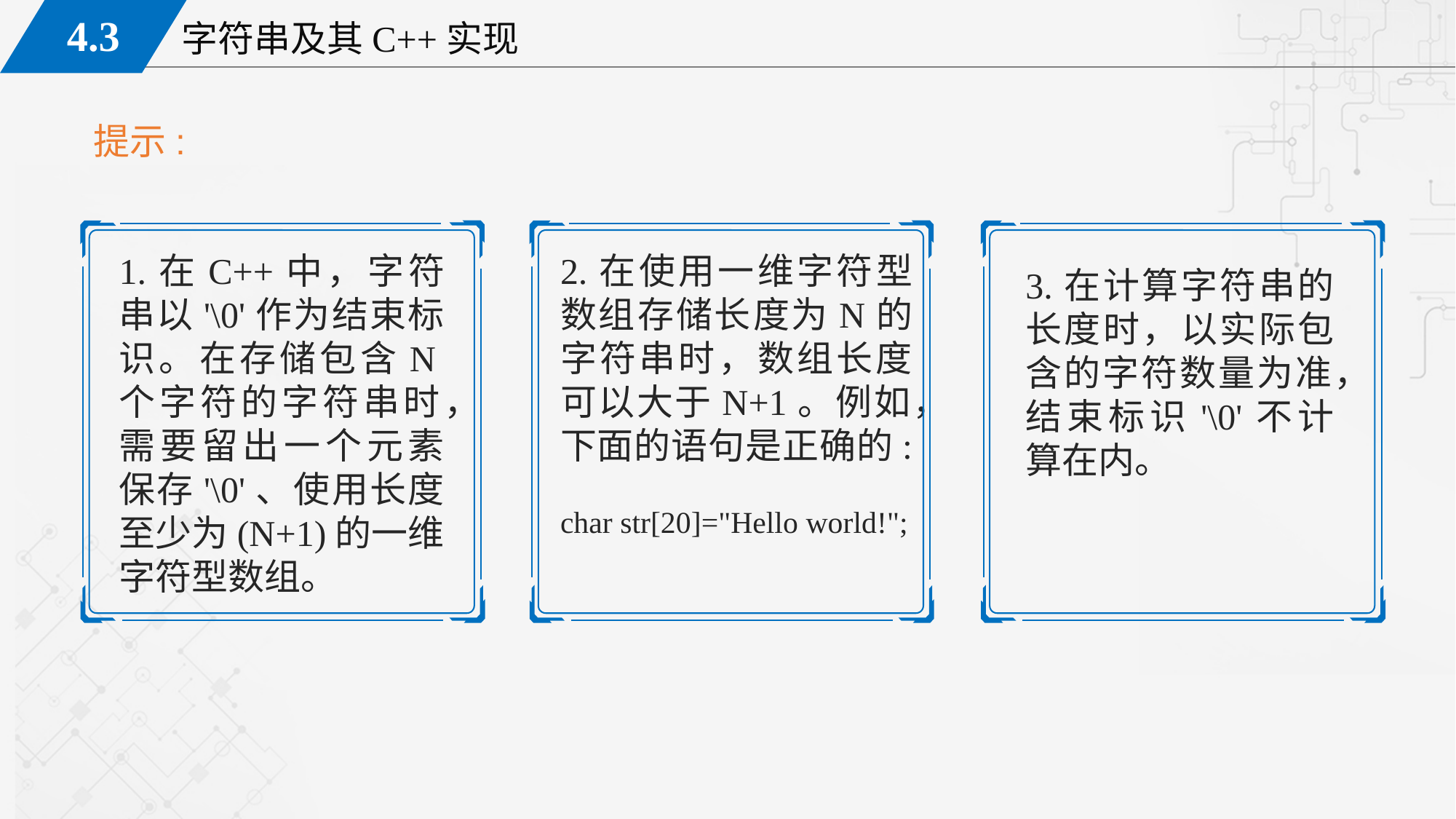

提示:

1.在C++中，字符串以'\0'作为结束标识。在存储包含N个字符的字符串时，需要留出一个元素保存'\0'、使用长度至少为(N+1)的一维字符型数组。
2.在使用一维字符型数组存储长度为N的字符串时，数组长度可以大于N+1。例如，下面的语句是正确的:

char str[20]="Hello world!";
3.在计算字符串的长度时，以实际包含的字符数量为准，结束标识'\0'不计算在内。